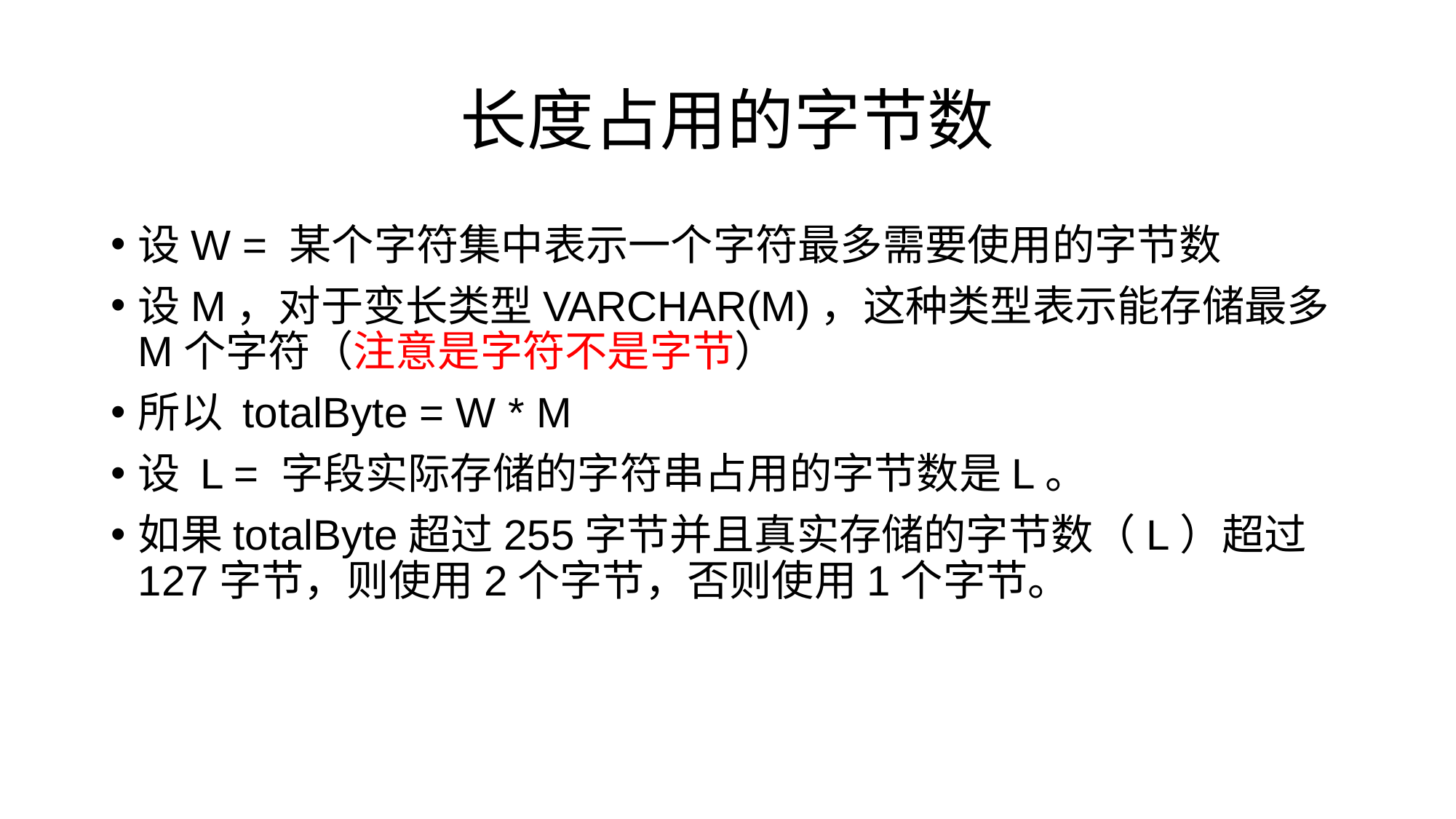

# 长度占用的字节数
设W = 某个字符集中表示一个字符最多需要使用的字节数
设M，对于变长类型VARCHAR(M)，这种类型表示能存储最多M个字符（注意是字符不是字节）
所以 totalByte = W * M
设 L = 字段实际存储的字符串占用的字节数是L。
如果totalByte超过255字节并且真实存储的字节数（L）超过127字节，则使用2个字节，否则使用1个字节。